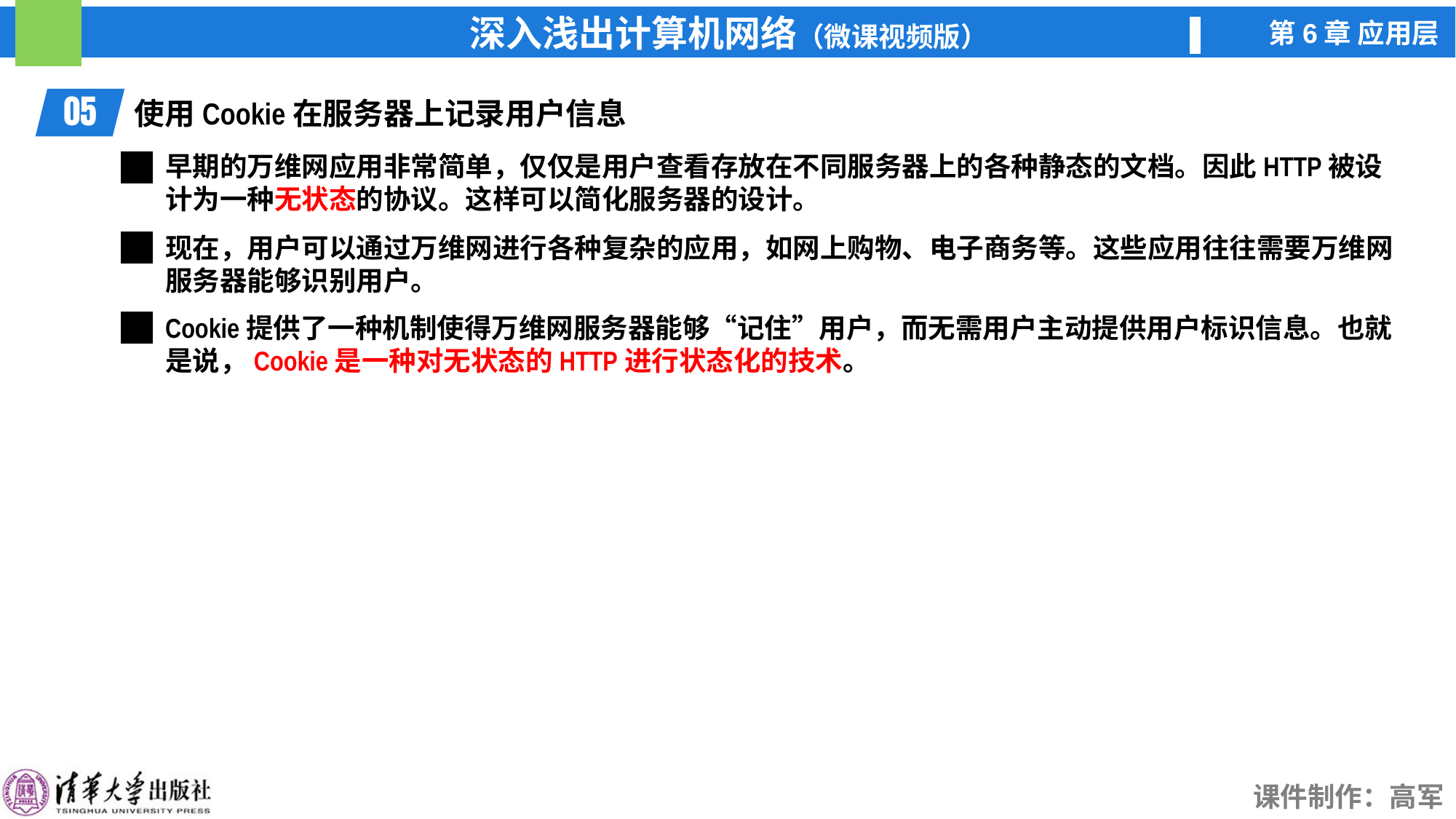

05
使用Cookie在服务器上记录用户信息
早期的万维网应用非常简单，仅仅是用户查看存放在不同服务器上的各种静态的文档。因此HTTP被设计为一种无状态的协议。这样可以简化服务器的设计。

现在，用户可以通过万维网进行各种复杂的应用，如网上购物、电子商务等。这些应用往往需要万维网服务器能够识别用户。

Cookie提供了一种机制使得万维网服务器能够“记住”用户，而无需用户主动提供用户标识信息。也就是说，Cookie是一种对无状态的HTTP进行状态化的技术。